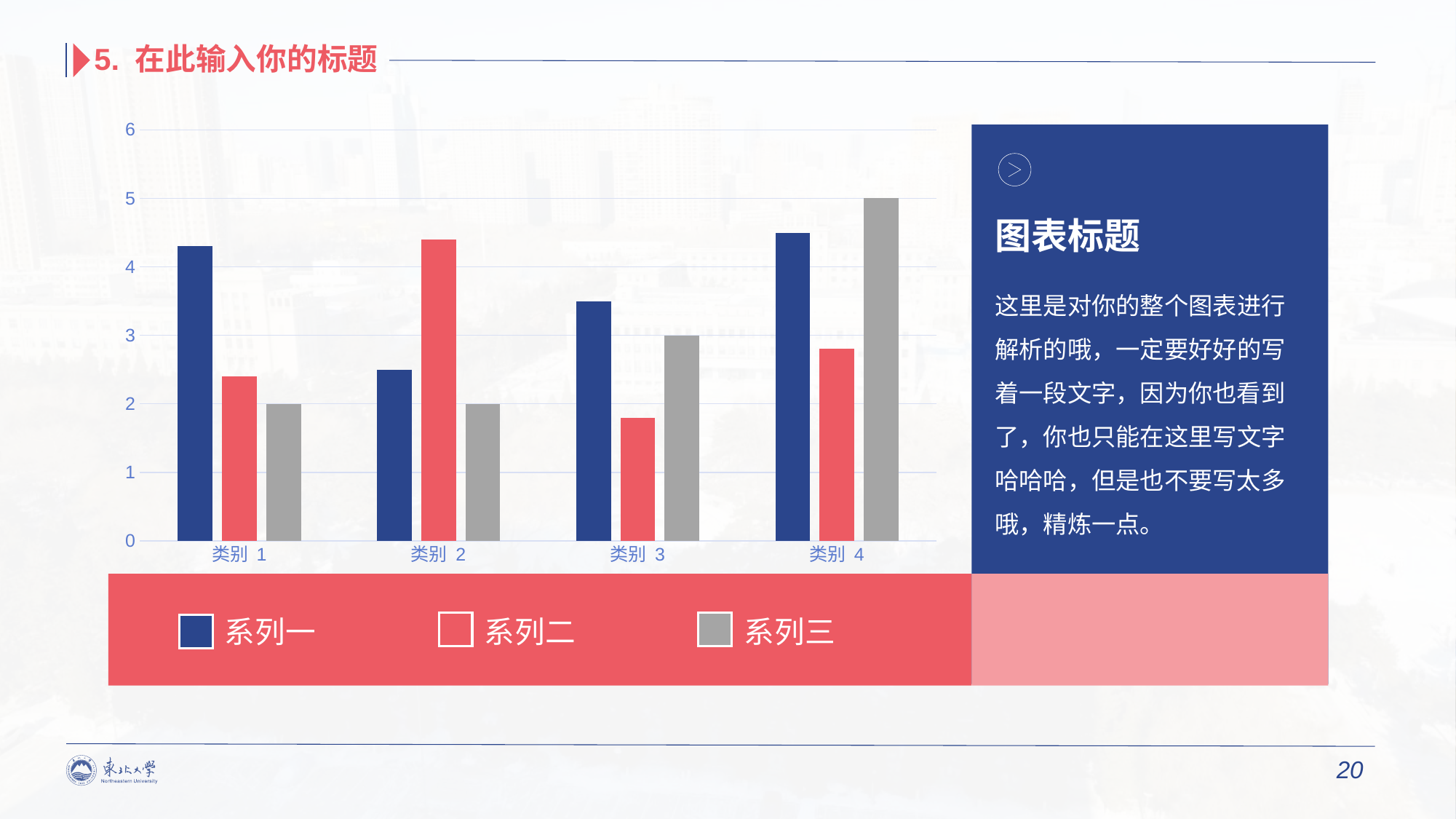

5. 在此输入你的标题

### Chart

| Category | 系列 1 | 系列 2 | 系列 3 |
|---|---|---|---|
| 类别 1 | 4.3 | 2.4 | 2.0 |
| 类别 2 | 2.5 | 4.4 | 2.0 |
| 类别 3 | 3.5 | 1.8 | 3.0 |
| 类别 4 | 4.5 | 2.8 | 5.0 |

图表标题
这里是对你的整个图表进行解析的哦，一定要好好的写着一段文字，因为你也看到了，你也只能在这里写文字哈哈哈，但是也不要写太多哦，精炼一点。

系列一
系列二
系列三

20